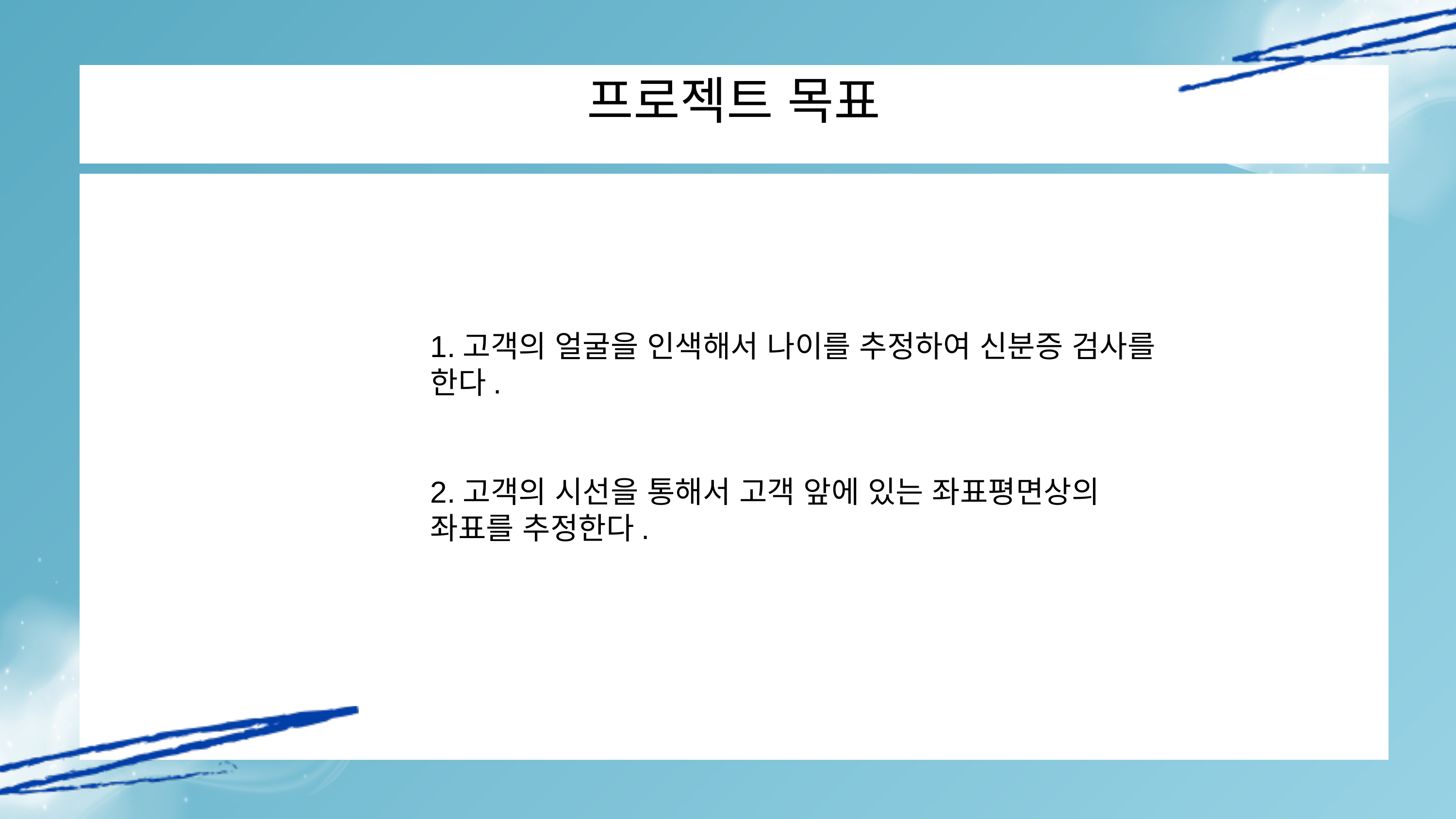

프로젝트 목표

1.고객의 얼굴을 인색해서 나이를 추정하여 신분증 검사를 한다.

2.고객의 시선을 통해서 고객 앞에 있는 좌표평면상의 좌표를 추정한다.